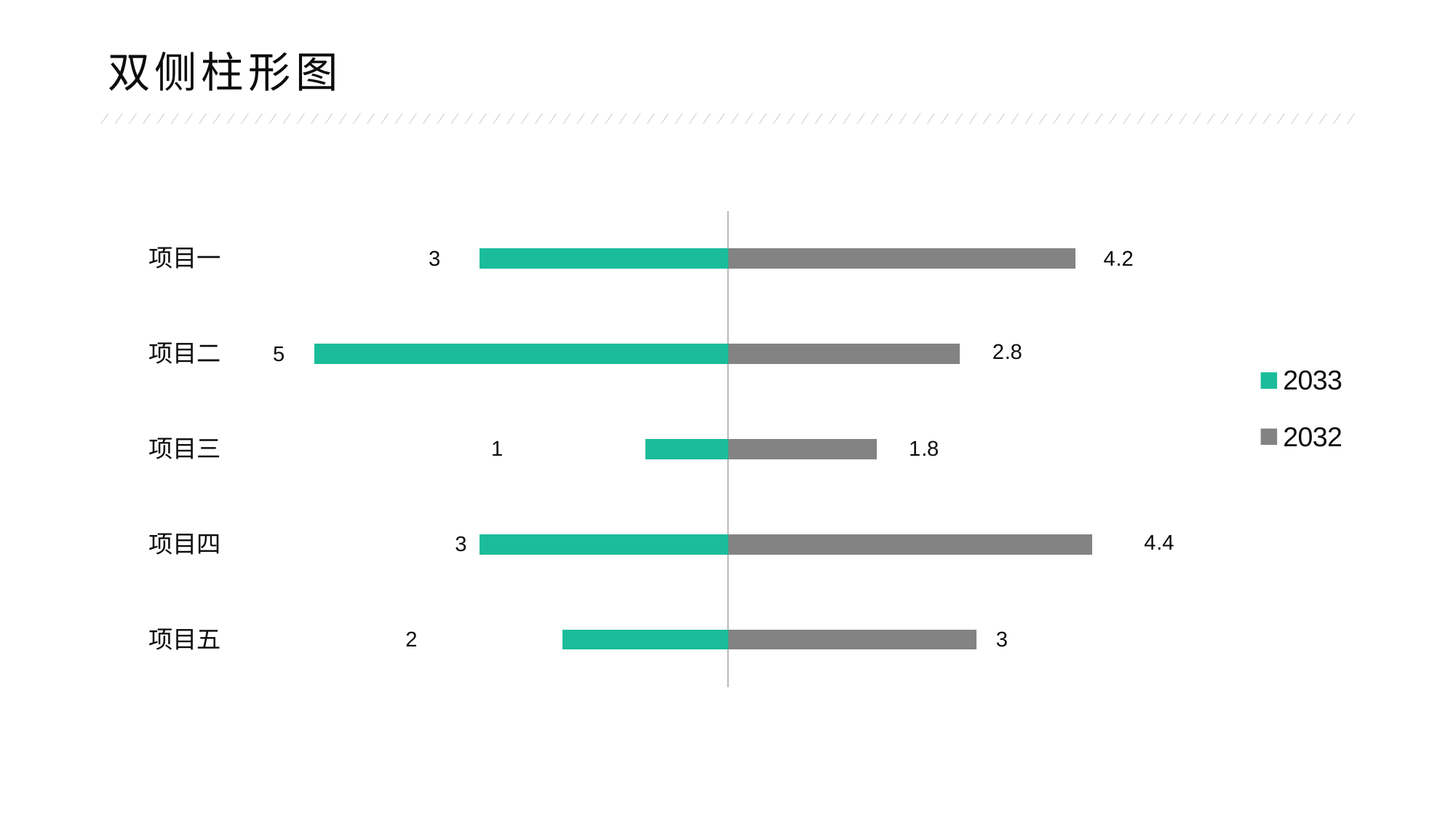

双侧柱形图

### Chart

| Category | 2033 | 2032 |
|---|---|---|
| 项目五 | -2.0 | 3.0 |
| 项目四 | -3.0 | 4.4 |
| 项目三 | -1.0 | 1.8 |
| 项目二 | -5.0 | 2.8 |
| 项目一 | -3.0 | 4.2 |